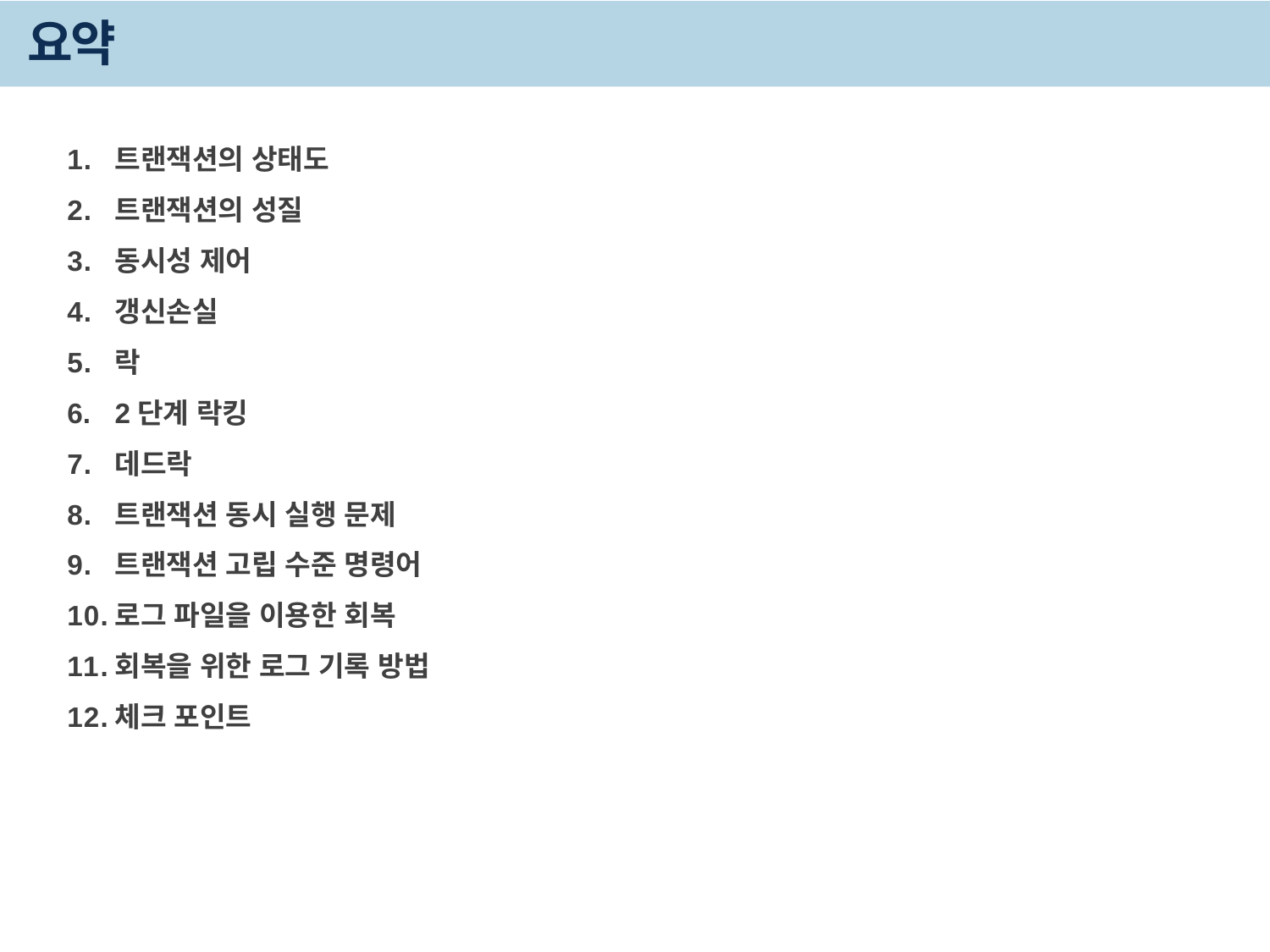

# 요약
트랜잭션의 상태도
트랜잭션의 성질
동시성 제어
갱신손실
락
2단계 락킹
데드락
트랜잭션 동시 실행 문제
트랜잭션 고립 수준 명령어
로그 파일을 이용한 회복
회복을 위한 로그 기록 방법
체크 포인트